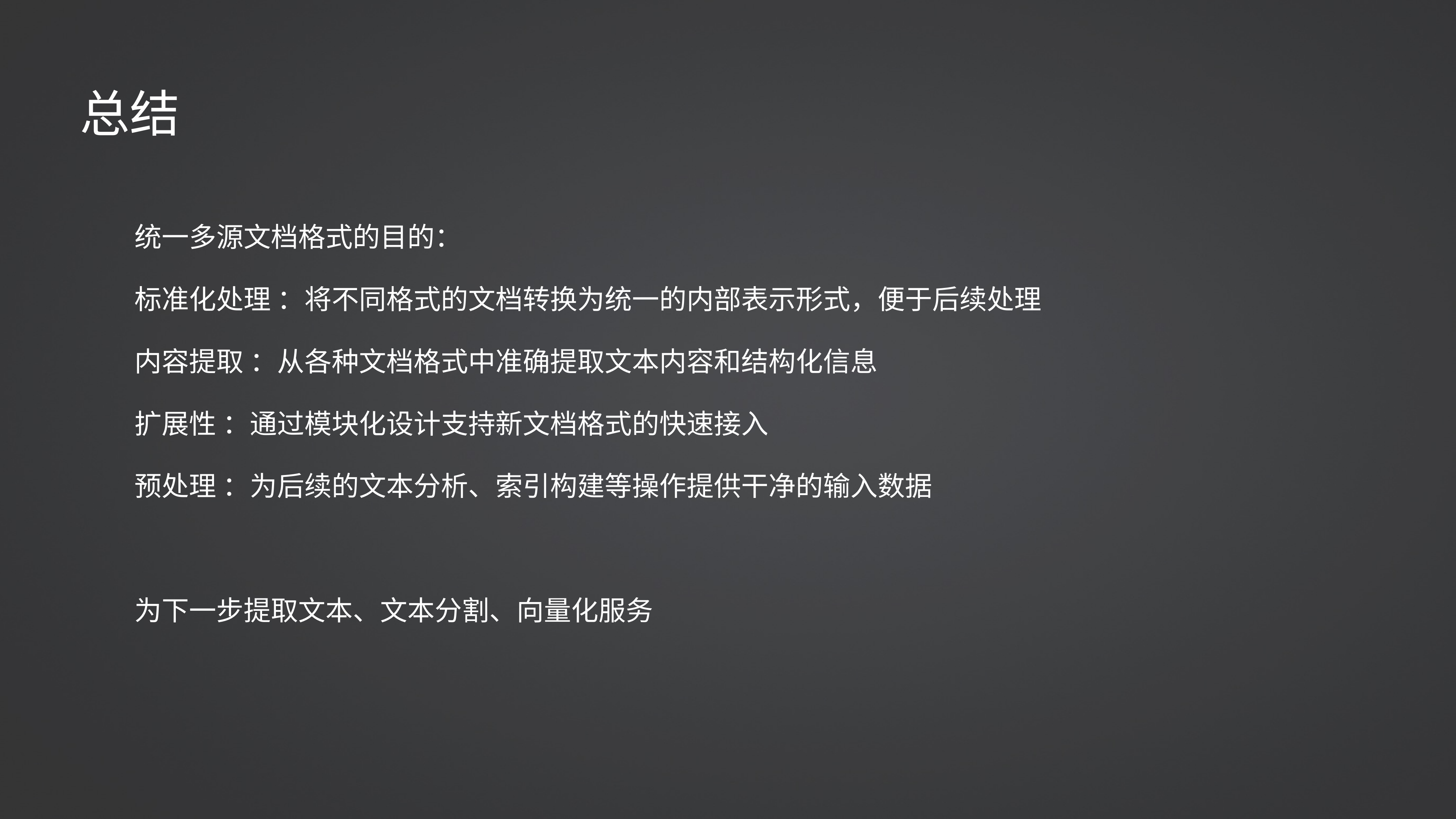

总结
统一多源文档格式的目的：
标准化处理 ：将不同格式的文档转换为统一的内部表示形式，便于后续处理
内容提取 ：从各种文档格式中准确提取文本内容和结构化信息
扩展性 ：通过模块化设计支持新文档格式的快速接入
预处理 ：为后续的文本分析、索引构建等操作提供干净的输入数据

为下一步提取文本、文本分割、向量化服务